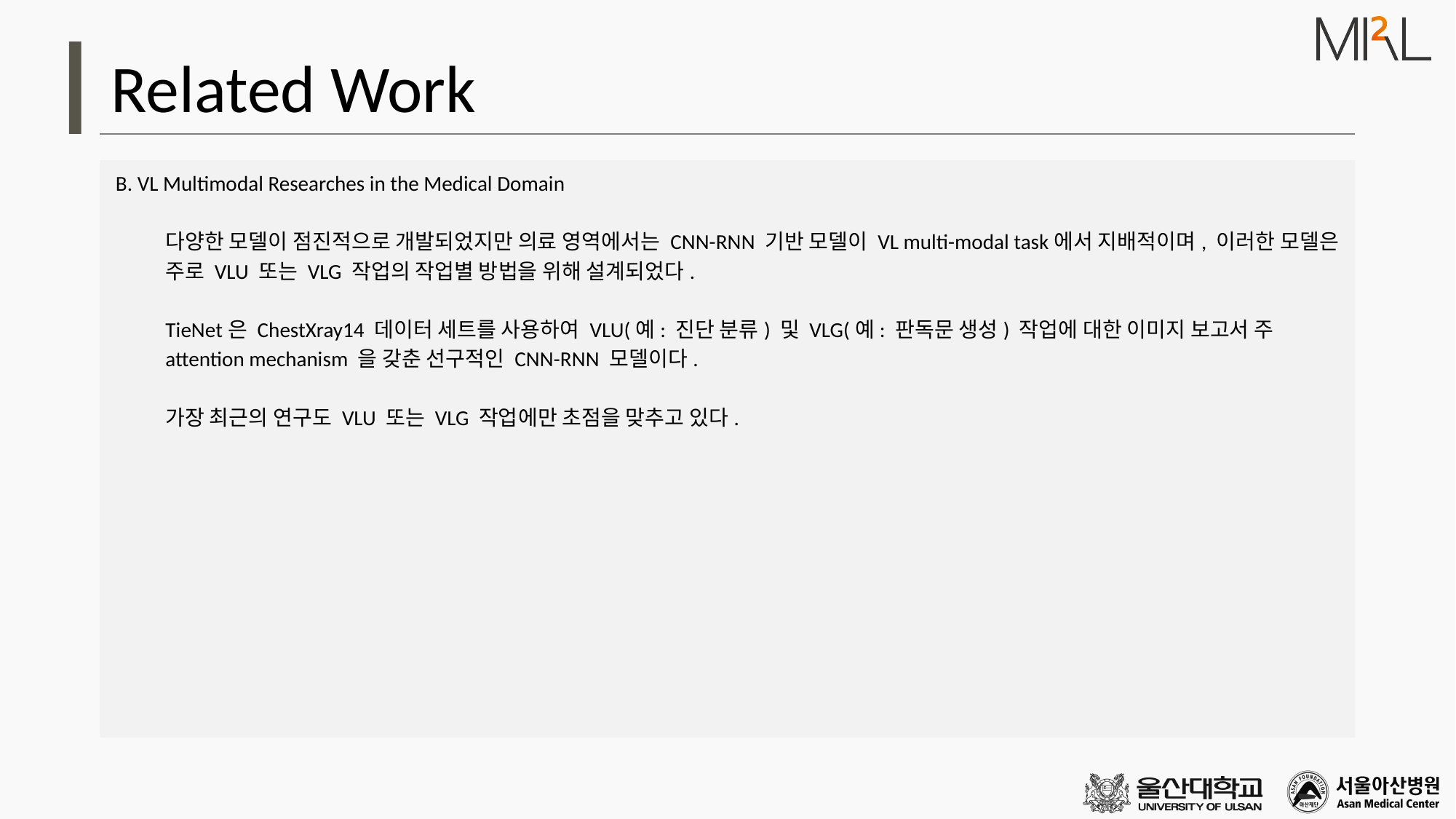

# Related Work
 B. VL Multimodal Researches in the Medical Domain

다양한 모델이 점진적으로 개발되었지만 의료 영역에서는 CNN-RNN 기반 모델이 VL multi-modal task에서 지배적이며, 이러한 모델은 주로 VLU 또는 VLG 작업의 작업별 방법을 위해 설계되었다.

TieNet은 ChestXray14 데이터 세트를 사용하여 VLU(예: 진단 분류) 및 VLG(예: 판독문 생성) 작업에 대한 이미지 보고서 주attention mechanism 을 갖춘 선구적인 CNN-RNN 모델이다.

가장 최근의 연구도 VLU 또는 VLG 작업에만 초점을 맞추고 있다.